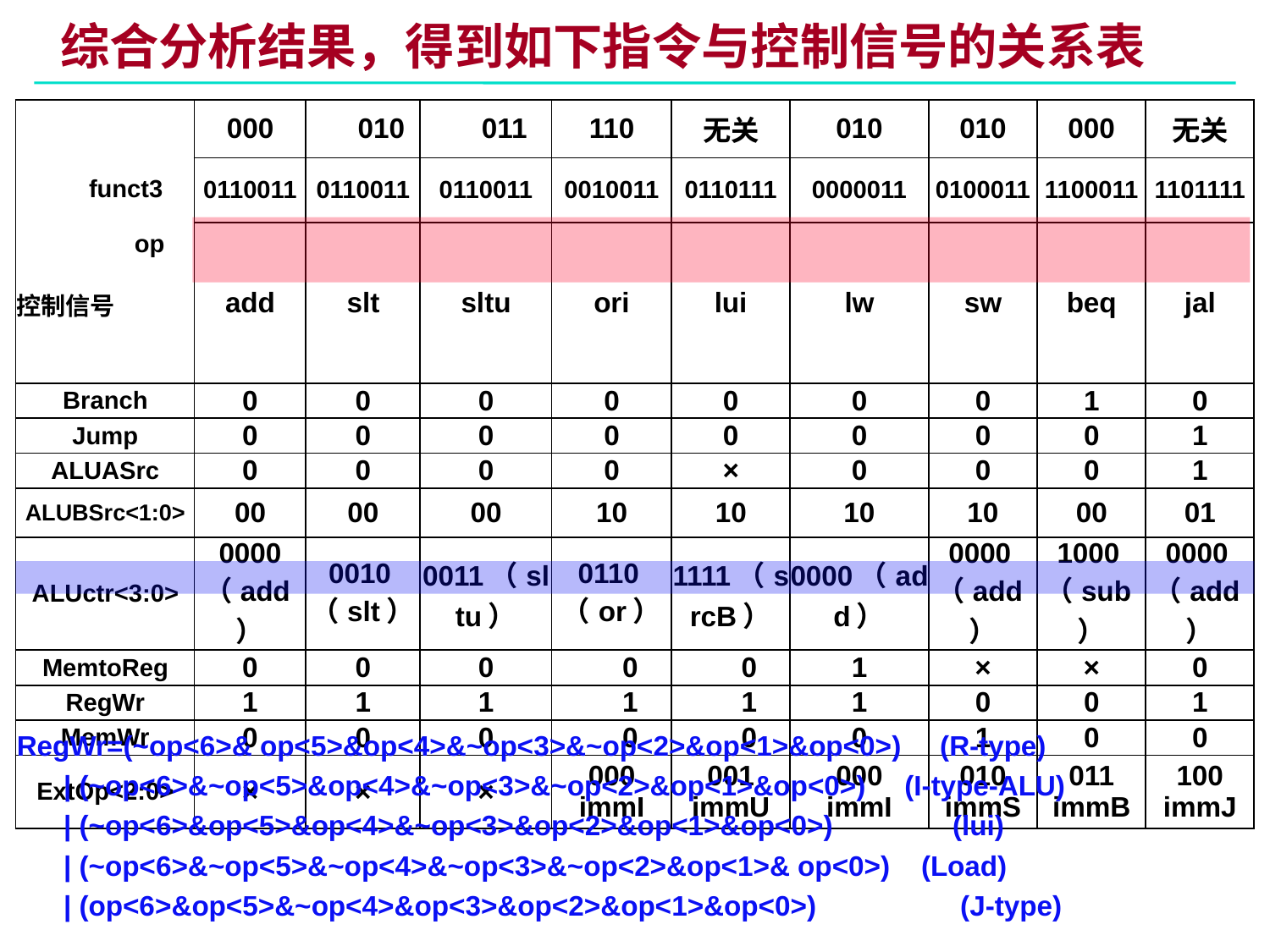

# 综合分析结果，得到如下指令与控制信号的关系表
| funct3 op   控制信号 | 000 | 010 | 011 | 110 | 无关 | 010 | 010 | 000 | 无关 |
| --- | --- | --- | --- | --- | --- | --- | --- | --- | --- |
|  | 0110011 | 0110011 | 0110011 | 0010011 | 0110111 | 0000011 | 0100011 | 1100011 | 1101111 |
|  | add | slt | sltu | ori | lui | lw | sw | beq | jal |
| Branch | 0 | 0 | 0 | 0 | 0 | 0 | 0 | 1 | 0 |
| Jump | 0 | 0 | 0 | 0 | 0 | 0 | 0 | 0 | 1 |
| ALUASrc | 0 | 0 | 0 | 0 | × | 0 | 0 | 0 | 1 |
| ALUBSrc<1:0> | 00 | 00 | 00 | 10 | 10 | 10 | 10 | 00 | 01 |
| ALUctr<3:0> | 0000 （add） | 0010（slt） | 0011（sltu） | 0110（or） | 1111（srcB） | 0000（add） | 0000（add） | 1000（sub） | 0000（add） |
| MemtoReg | 0 | 0 | 0 | 0 | 0 | 1 | × | × | 0 |
| RegWr | 1 | 1 | 1 | 1 | 1 | 1 | 0 | 0 | 1 |
| MemWr | 0 | 0 | 0 | 0 | 0 | 0 | 1 | 0 | 0 |
| ExtOp<2:0> | × | × | × | 000 immI | 001 immU | 000 immI | 010 immS | 011 immB | 100 immJ |

RegWr=(~op<6>& op<5>&op<4>&~op<3>&~op<2>&op<1>&op<0>)     (R-type)
      | (~op<6>&~op<5>&op<4>&~op<3>&~op<2>&op<1>&op<0>)     (I-type-ALU)
      | (~op<6>&op<5>&op<4>&~op<3>&op<2>&op<1>&op<0>)	      (lui)
      | (~op<6>&~op<5>&~op<4>&~op<3>&~op<2>&op<1>& op<0>)    (Load)
      | (op<6>&op<5>&~op<4>&op<3>&op<2>&op<1>&op<0>)	       (J-type)